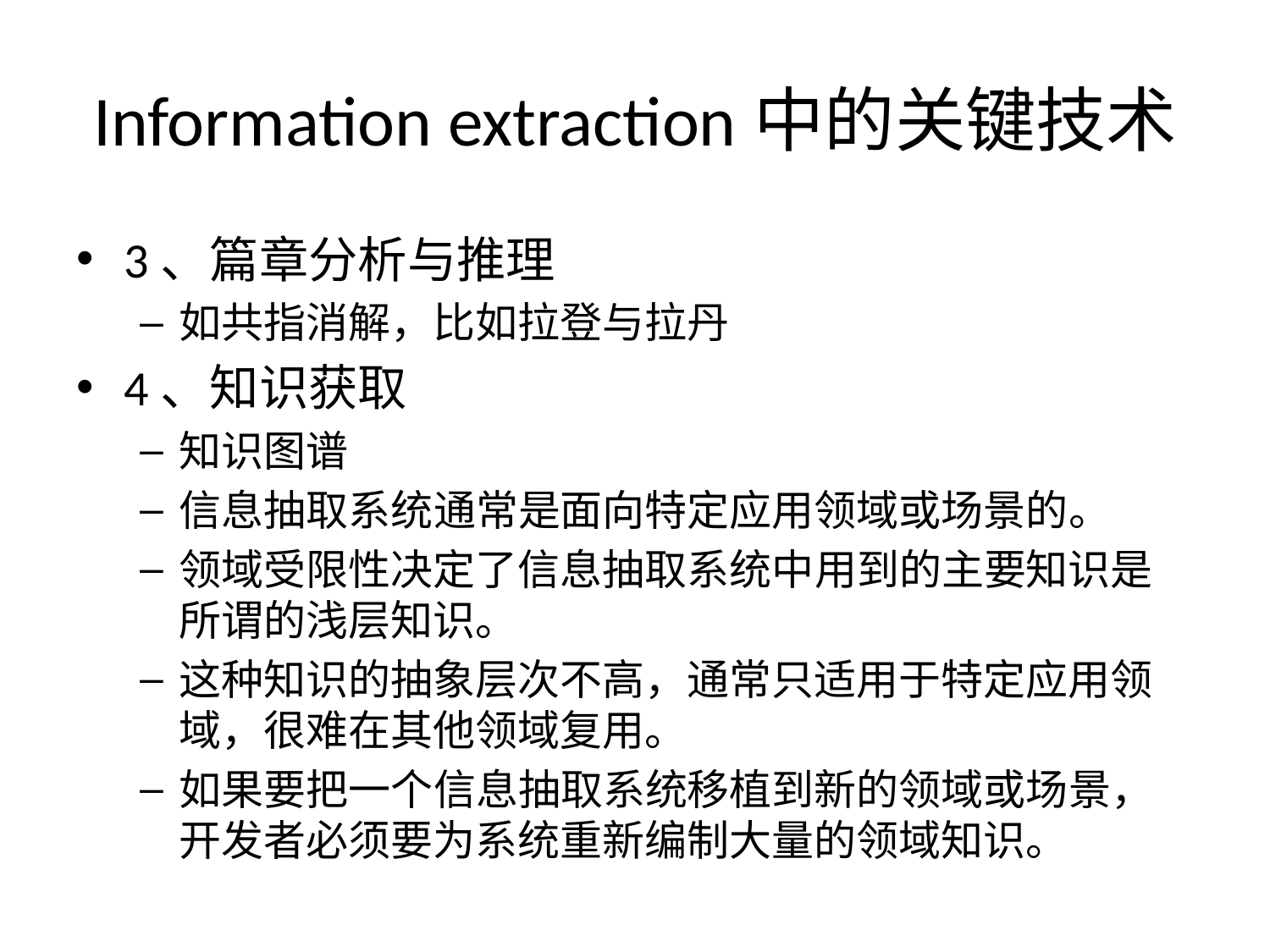

# Information extraction中的关键技术
3、篇章分析与推理
如共指消解，比如拉登与拉丹
4、知识获取
知识图谱
信息抽取系统通常是面向特定应用领域或场景的。
领域受限性决定了信息抽取系统中用到的主要知识是所谓的浅层知识。
这种知识的抽象层次不高，通常只适用于特定应用领域，很难在其他领域复用。
如果要把一个信息抽取系统移植到新的领域或场景，开发者必须要为系统重新编制大量的领域知识。